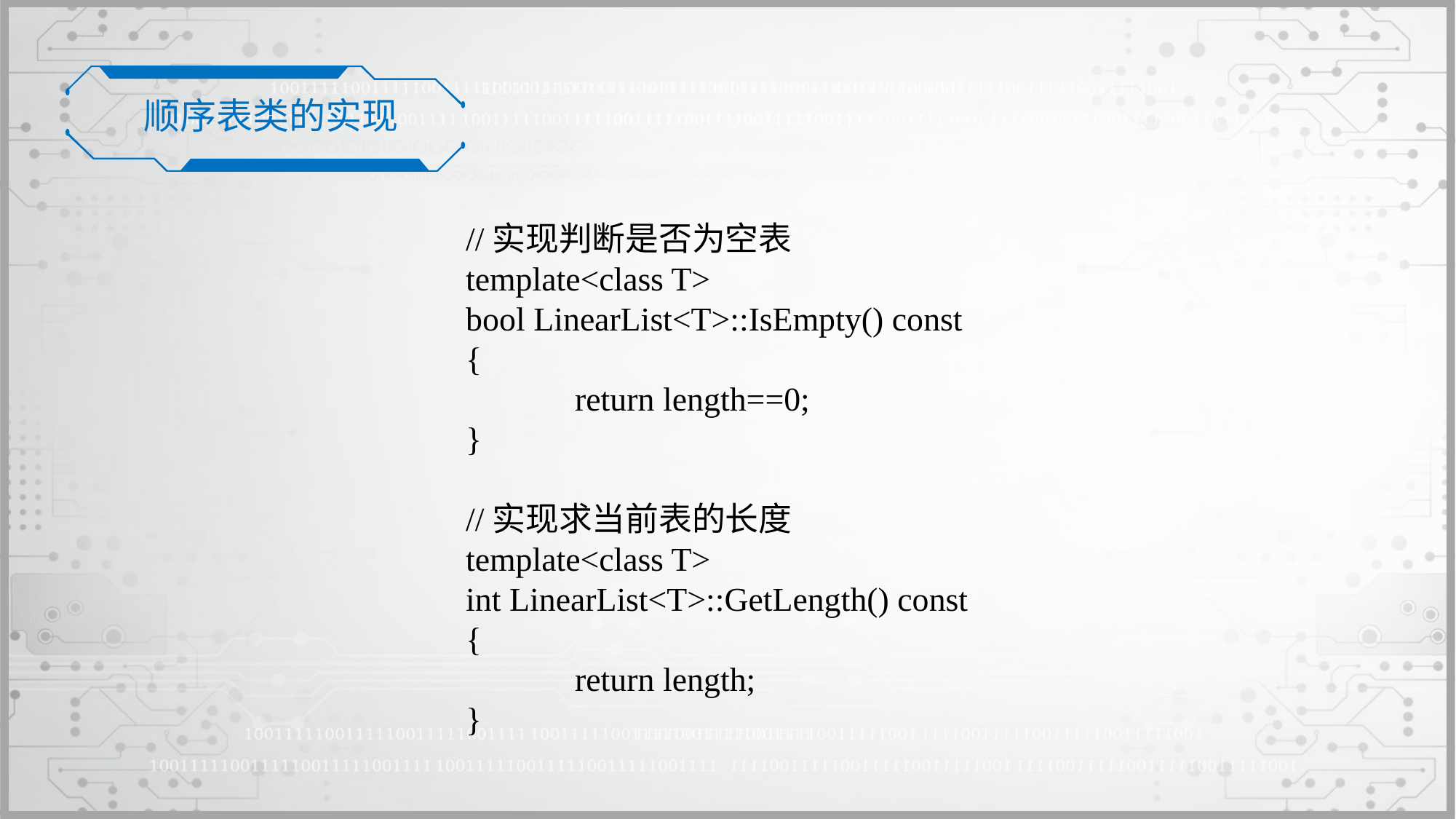

顺序表类的实现
//实现判断是否为空表
template<class T>
bool LinearList<T>::IsEmpty() const
{
	return length==0;
}

//实现求当前表的长度
template<class T>
int LinearList<T>::GetLength() const
{
	return length;
}